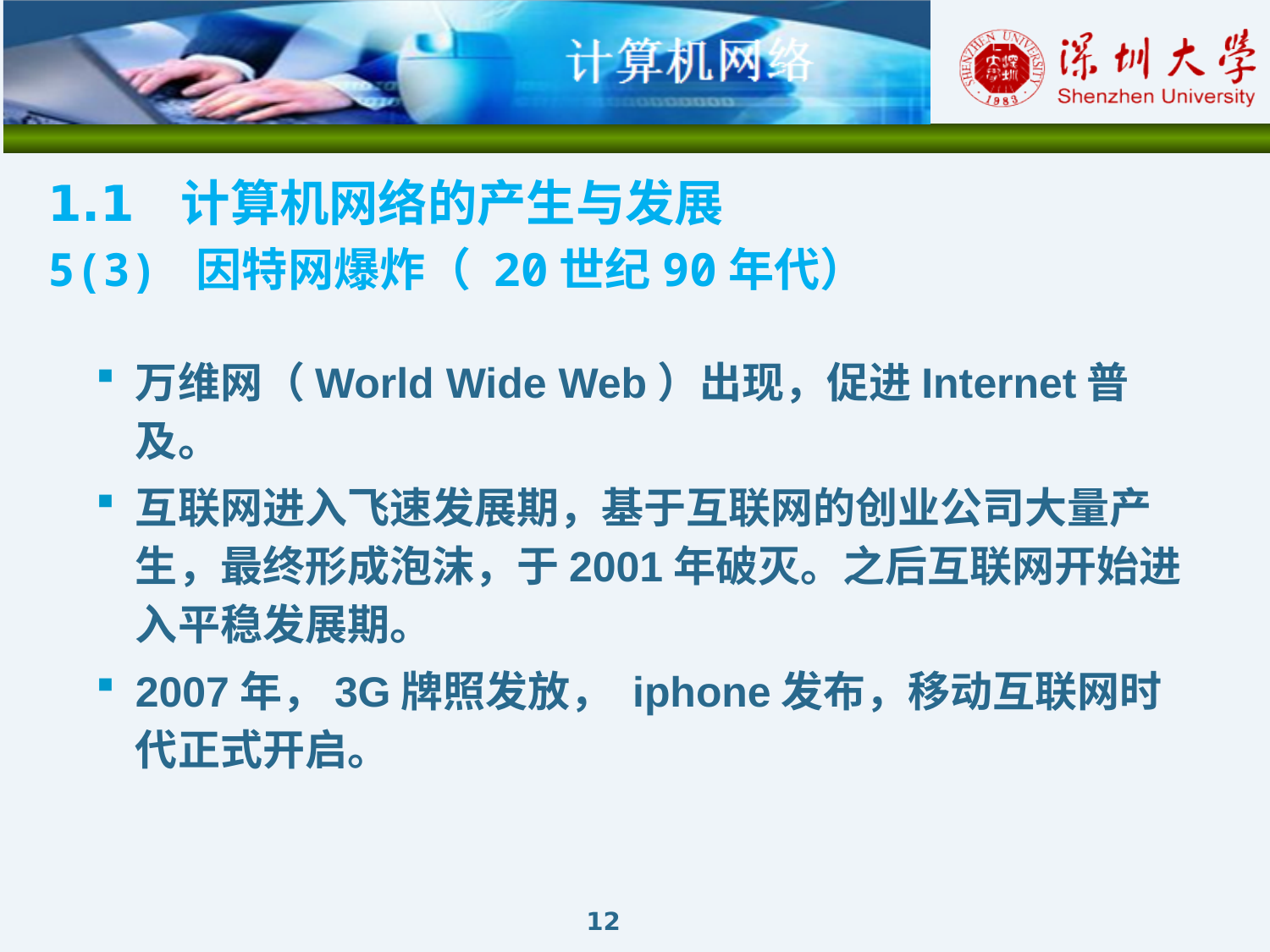

1.1  计算机网络的产生与发展
5(3) 因特网爆炸（ 20世纪90年代）

万维网（World Wide Web）出现，促进Internet普及。
互联网进入飞速发展期，基于互联网的创业公司大量产生，最终形成泡沫，于2001年破灭。之后互联网开始进入平稳发展期。
2007年，3G牌照发放， iphone发布，移动互联网时代正式开启。

12